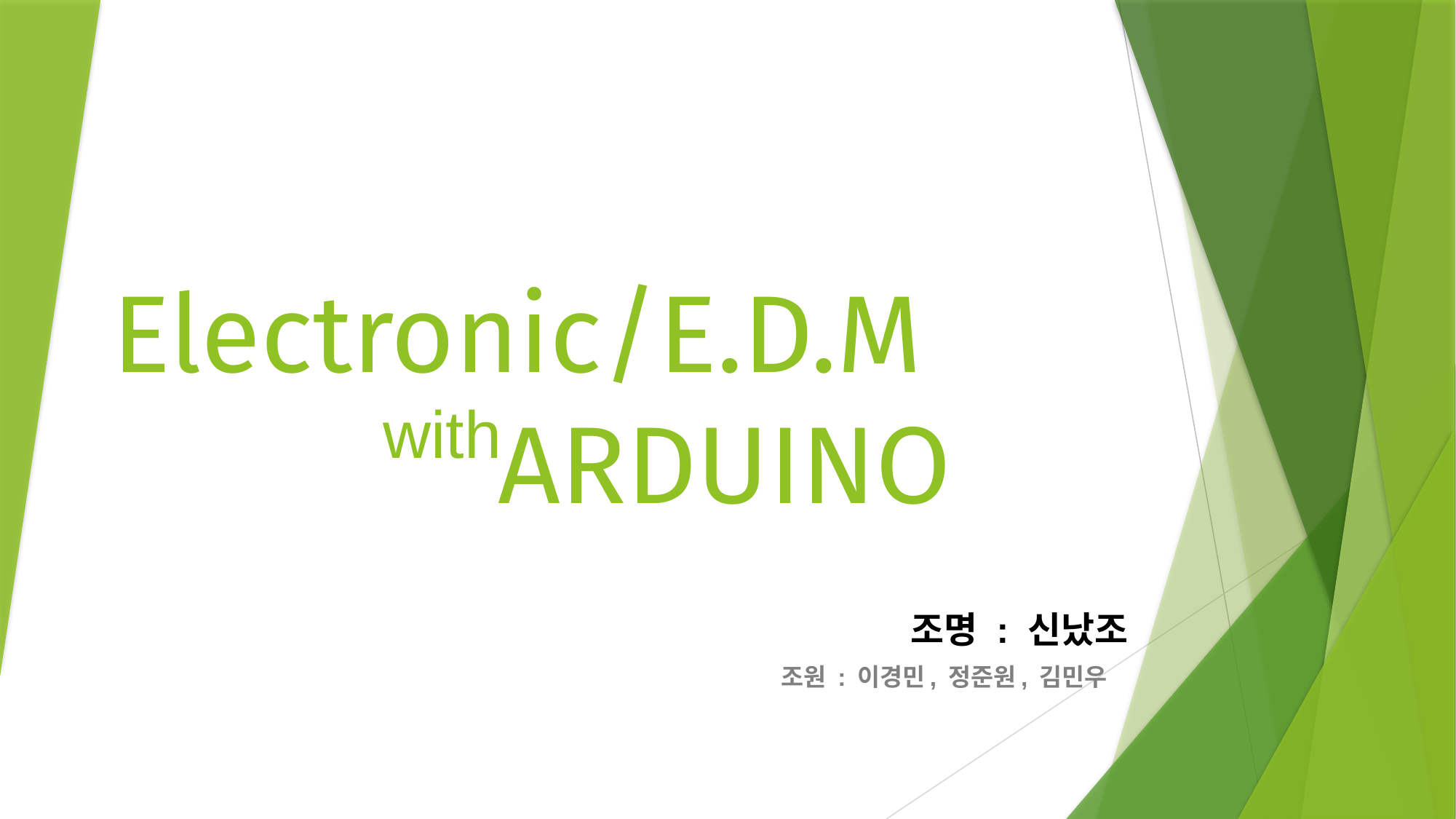

# Electronic/E.D.M ARDUINO
with
조명 : 신났조
조원 : 이경민, 정준원, 김민우